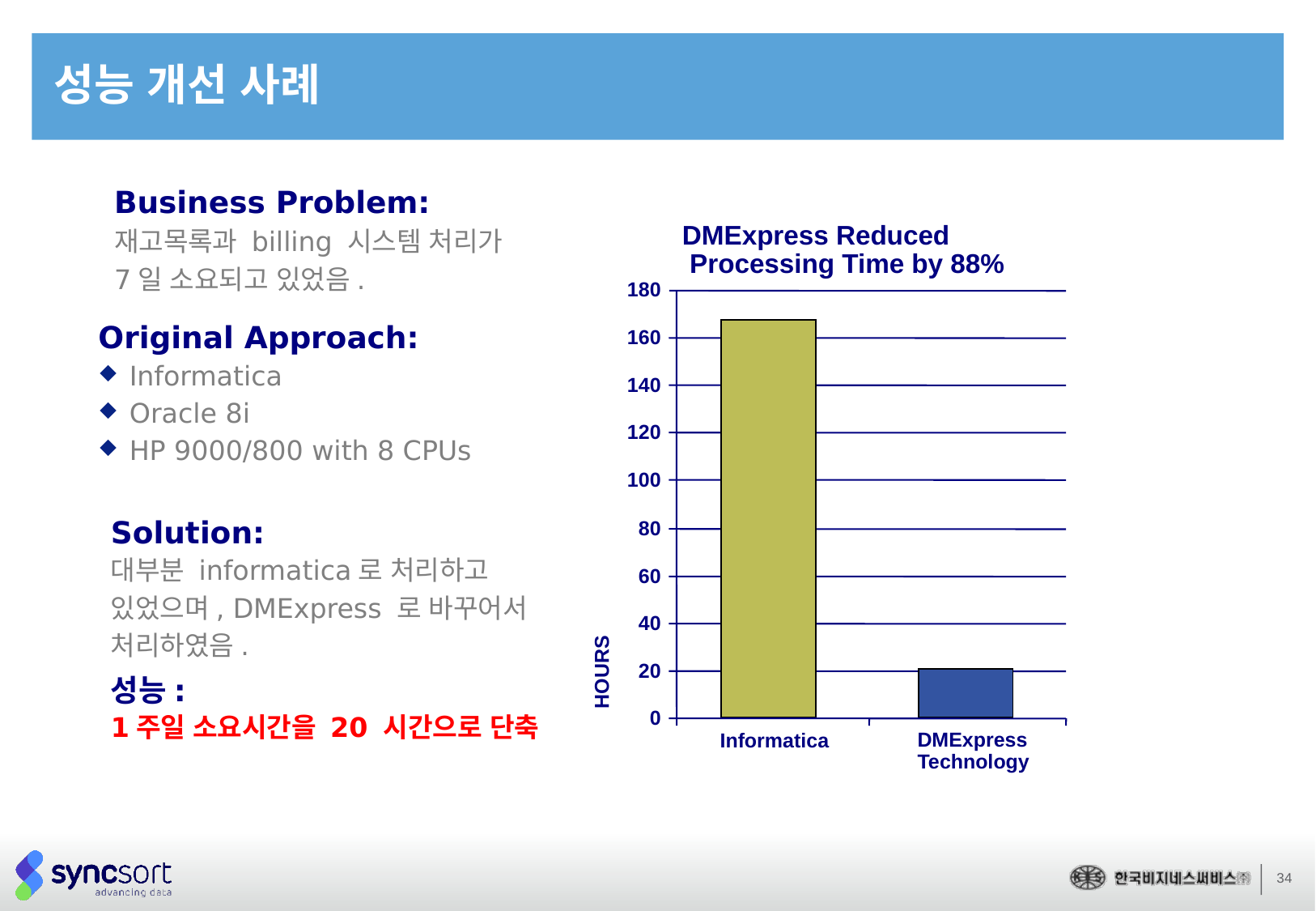

# 성능 개선 사례
Business Problem:
재고목록과 billing 시스템 처리가
7일 소요되고 있었음.
DMExpress Reduced
 Processing Time by 88%
180

Original Approach:
Informatica
Oracle 8i
HP 9000/800 with 8 CPUs

160
HOURS

140

120

100

Solution:
대부분 informatica로 처리하고
있었으며, DMExpress 로 바꾸어서
처리하였음.
성능:
1주일 소요시간을 20 시간으로 단축
80

60

40

20

0

Informatica
DMExpress Technology
34